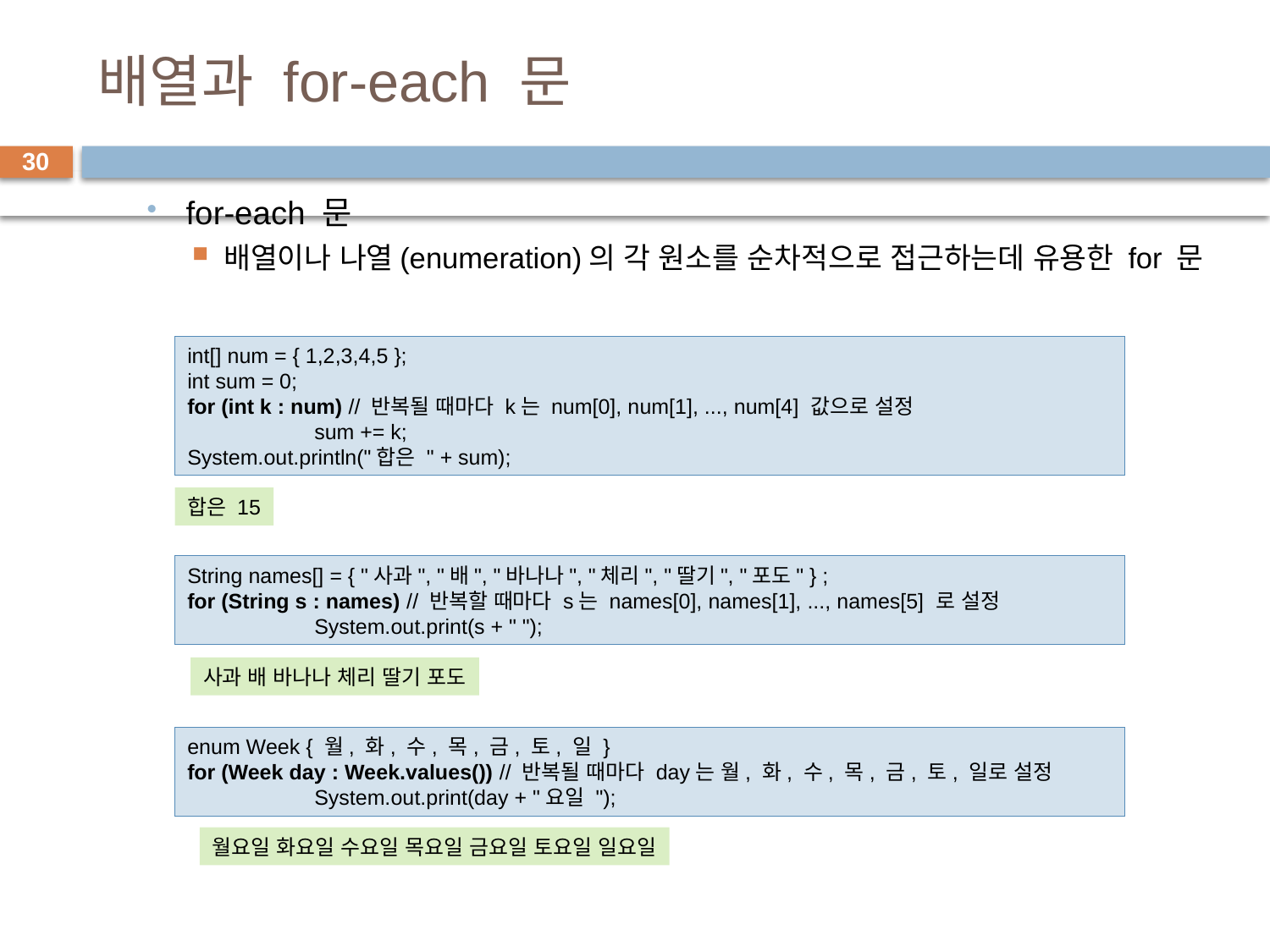

# 배열과 for-each 문
30
for-each 문
배열이나 나열(enumeration)의 각 원소를 순차적으로 접근하는데 유용한 for 문
int[] num = { 1,2,3,4,5 };
int sum = 0;
for (int k : num) // 반복될 때마다 k는 num[0], num[1], ..., num[4] 값으로 설정
	sum += k;
System.out.println("합은 " + sum);
합은 15
String names[] = { "사과", "배", "바나나", "체리", "딸기", "포도" } ;
for (String s : names) // 반복할 때마다 s는 names[0], names[1], ..., names[5] 로 설정
	System.out.print(s + " ");
사과 배 바나나 체리 딸기 포도
enum Week { 월, 화, 수, 목, 금, 토, 일 }
for (Week day : Week.values()) // 반복될 때마다 day는 월, 화, 수, 목, 금, 토, 일로 설정
	System.out.print(day + "요일 ");
월요일 화요일 수요일 목요일 금요일 토요일 일요일